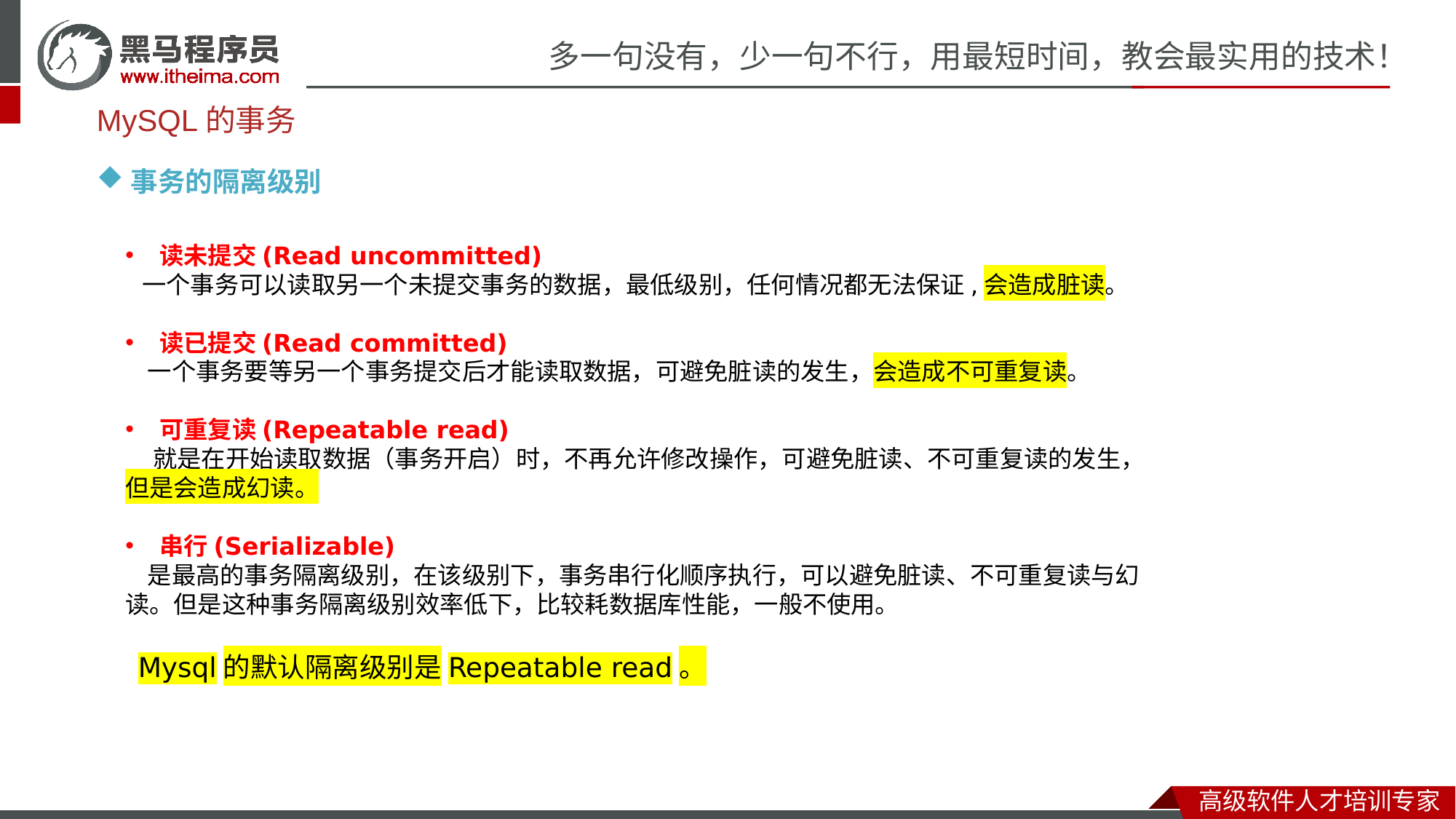

MySQL的事务
事务的隔离级别
读未提交(Read uncommitted)
  一个事务可以读取另一个未提交事务的数据，最低级别，任何情况都无法保证,会造成脏读。

读已提交(Read committed)
   一个事务要等另一个事务提交后才能读取数据，可避免脏读的发生，会造成不可重复读。

可重复读(Repeatable read)
    就是在开始读取数据（事务开启）时，不再允许修改操作，可避免脏读、不可重复读的发生，但是会造成幻读。

串行(Serializable)
   是最高的事务隔离级别，在该级别下，事务串行化顺序执行，可以避免脏读、不可重复读与幻读。但是这种事务隔离级别效率低下，比较耗数据库性能，一般不使用。

Mysql的默认隔离级别是Repeatable read。